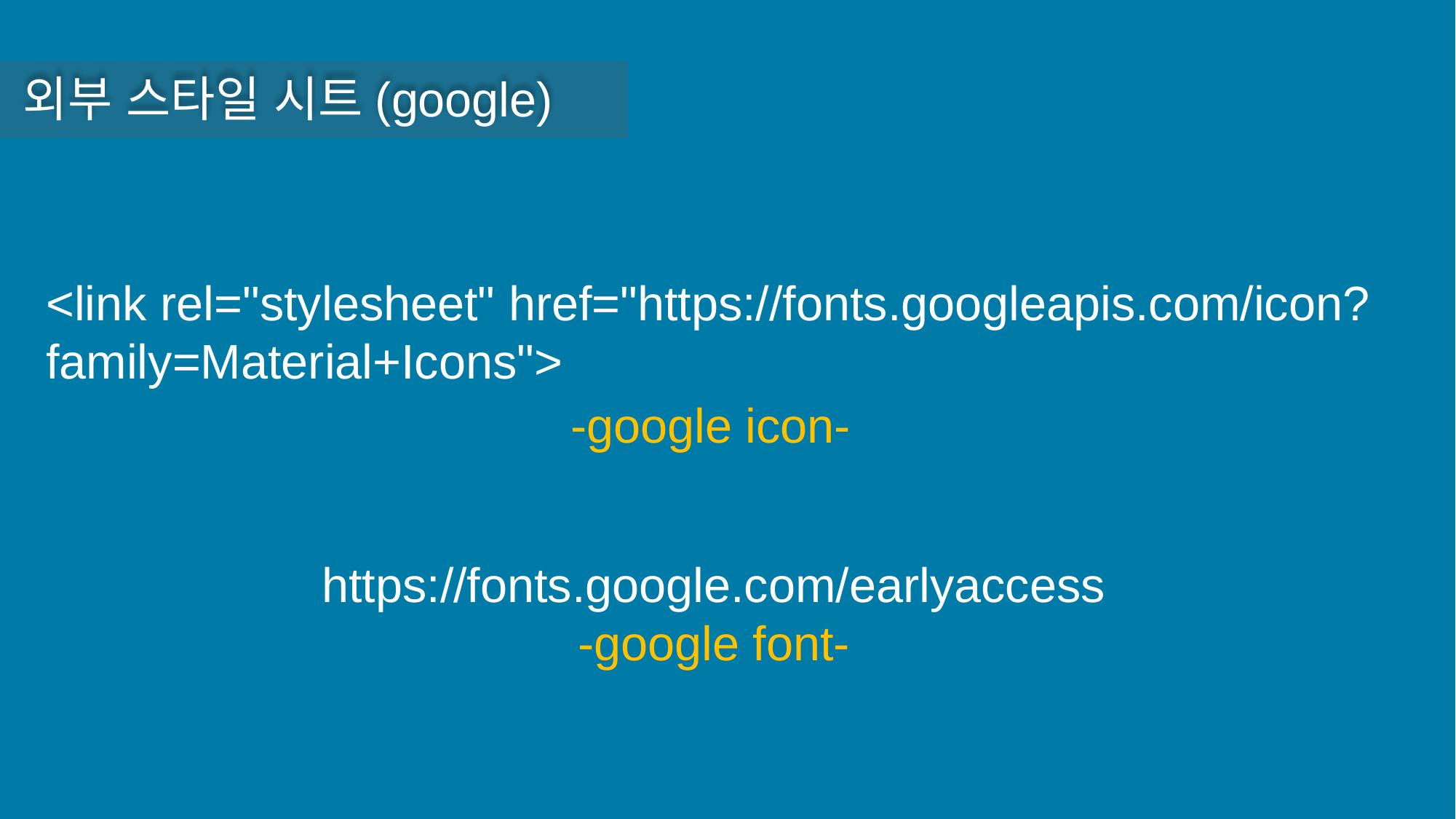

외부 스타일 시트(google)
<link rel="stylesheet" href="https://fonts.googleapis.com/icon?family=Material+Icons">
-google icon-
https://fonts.google.com/earlyaccess
-google font-